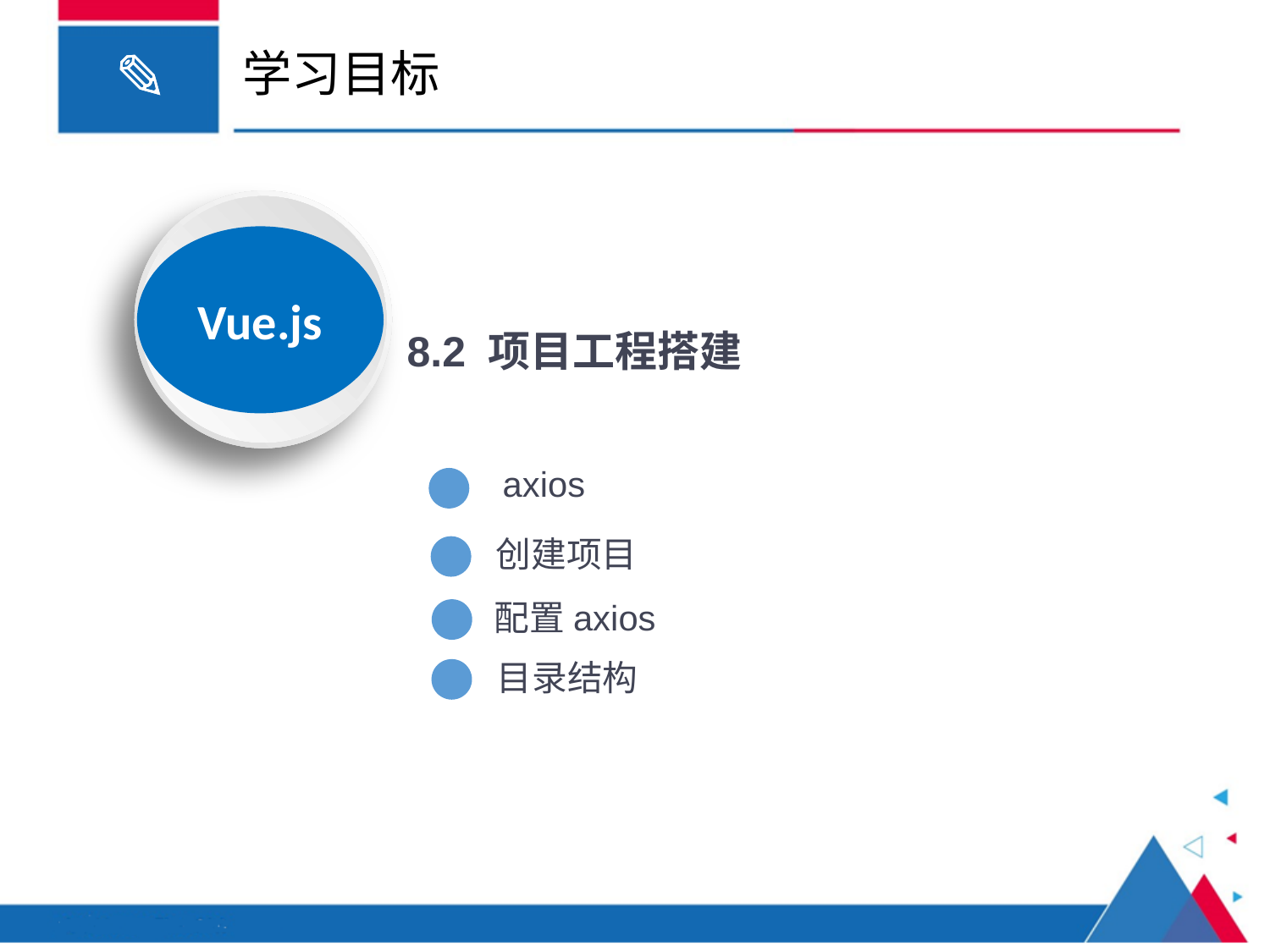

# 学习目标

Vue.js
8.2 项目工程搭建
axios

创建项目

配置axios

目录结构